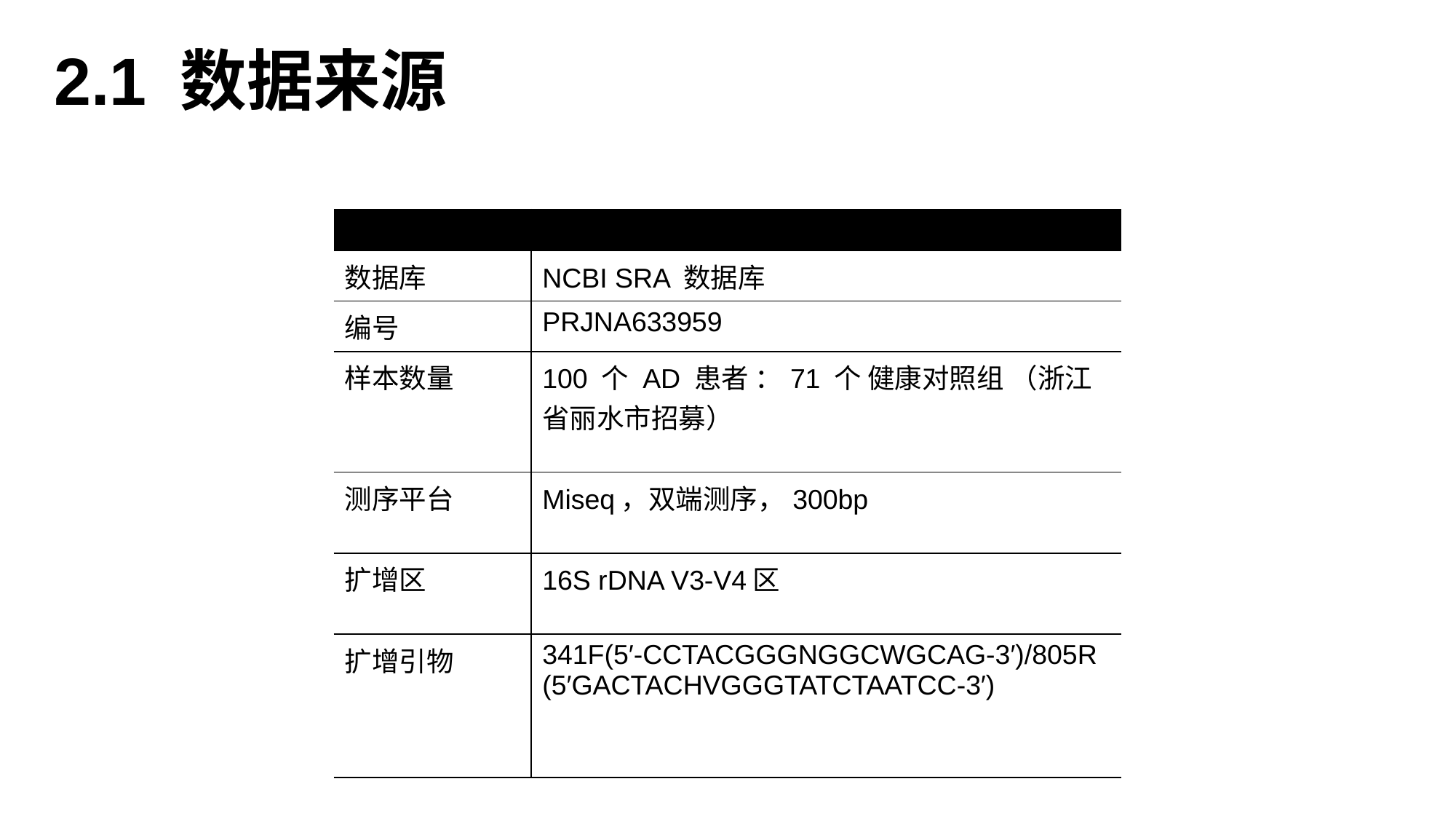

2.1 数据来源
|  |  |
| --- | --- |
| 数据库 | NCBI SRA 数据库 |
| 编号 | PRJNA633959 |
| 样本数量 | 100 个 AD 患者 ：71 个 健康对照组 （浙江省丽水市招募） |
| 测序平台 | Miseq，双端测序，300bp |
| 扩增区 | 16S rDNA V3-V4区 |
| 扩增引物 | 341F(5′-CCTACGGGNGGCWGCAG-3′)/805R (5′GACTACHVGGGTATCTAATCC-3′) |